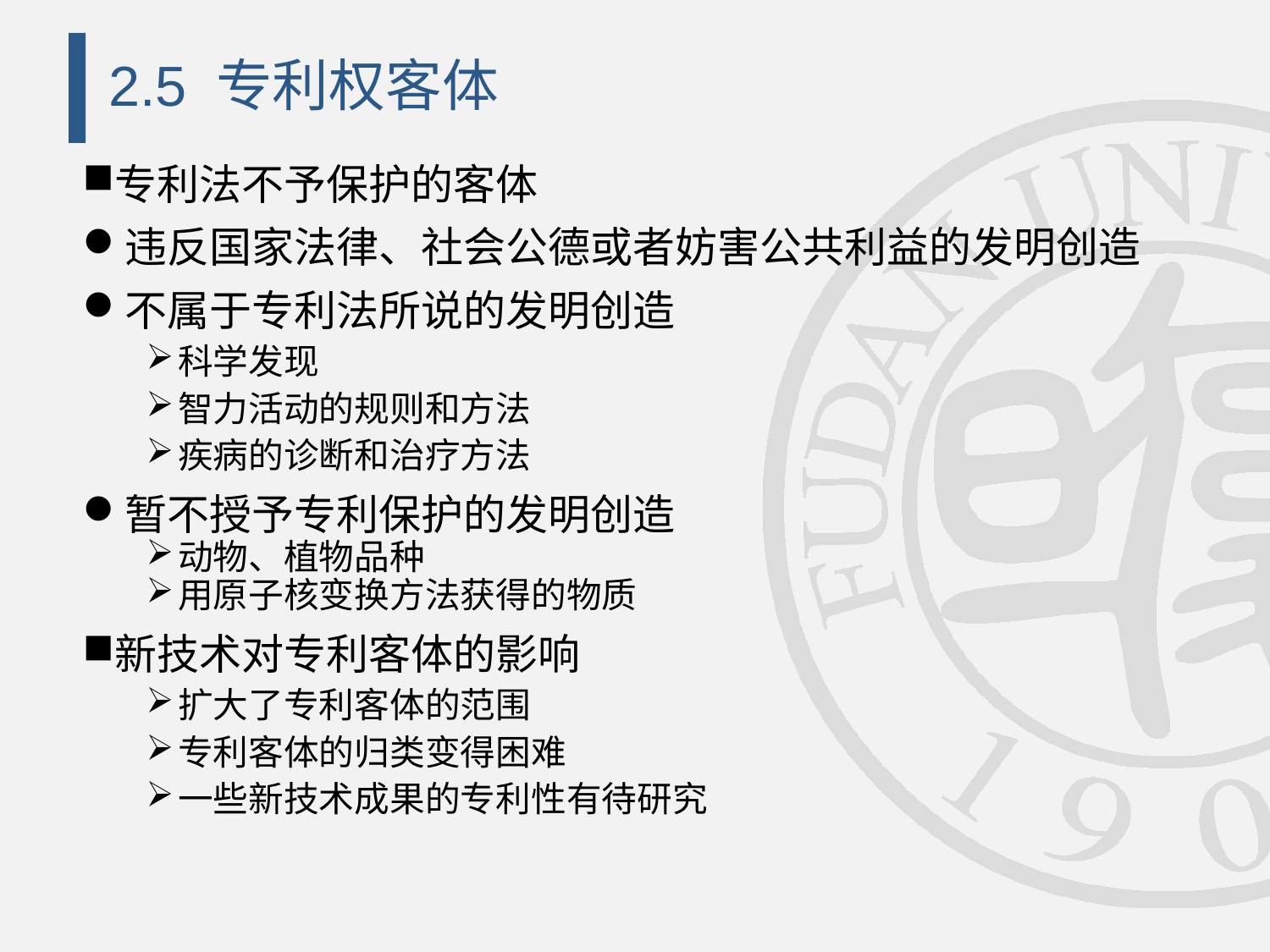

# 2.5 专利权客体
专利法不予保护的客体
违反国家法律、社会公德或者妨害公共利益的发明创造
不属于专利法所说的发明创造
科学发现
智力活动的规则和方法
疾病的诊断和治疗方法
暂不授予专利保护的发明创造
动物、植物品种
用原子核变换方法获得的物质
新技术对专利客体的影响
扩大了专利客体的范围
专利客体的归类变得困难
一些新技术成果的专利性有待研究